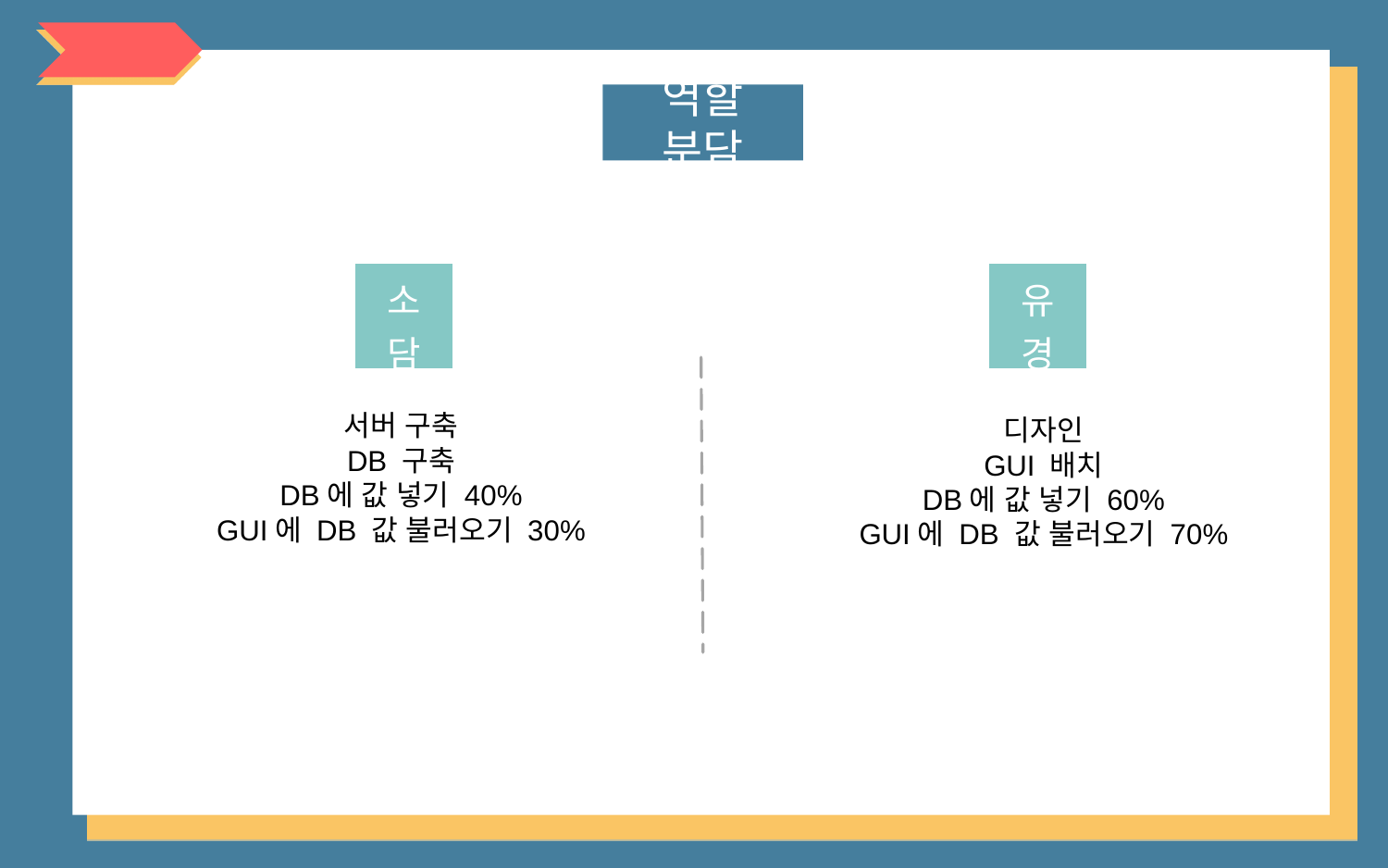

기대 효과: 신입생들의 드림에 대한 인지를 확보할 수 있다.

설계 + 분담
역할 분담
| 소담 |
| --- |
| 유경 |
| --- |
서버 구축
DB 구축
DB에 값 넣기 40%
GUI에 DB 값 불러오기 30%

디자인
GUI 배치
DB에 값 넣기 60%
GUI에 DB 값 불러오기 70%